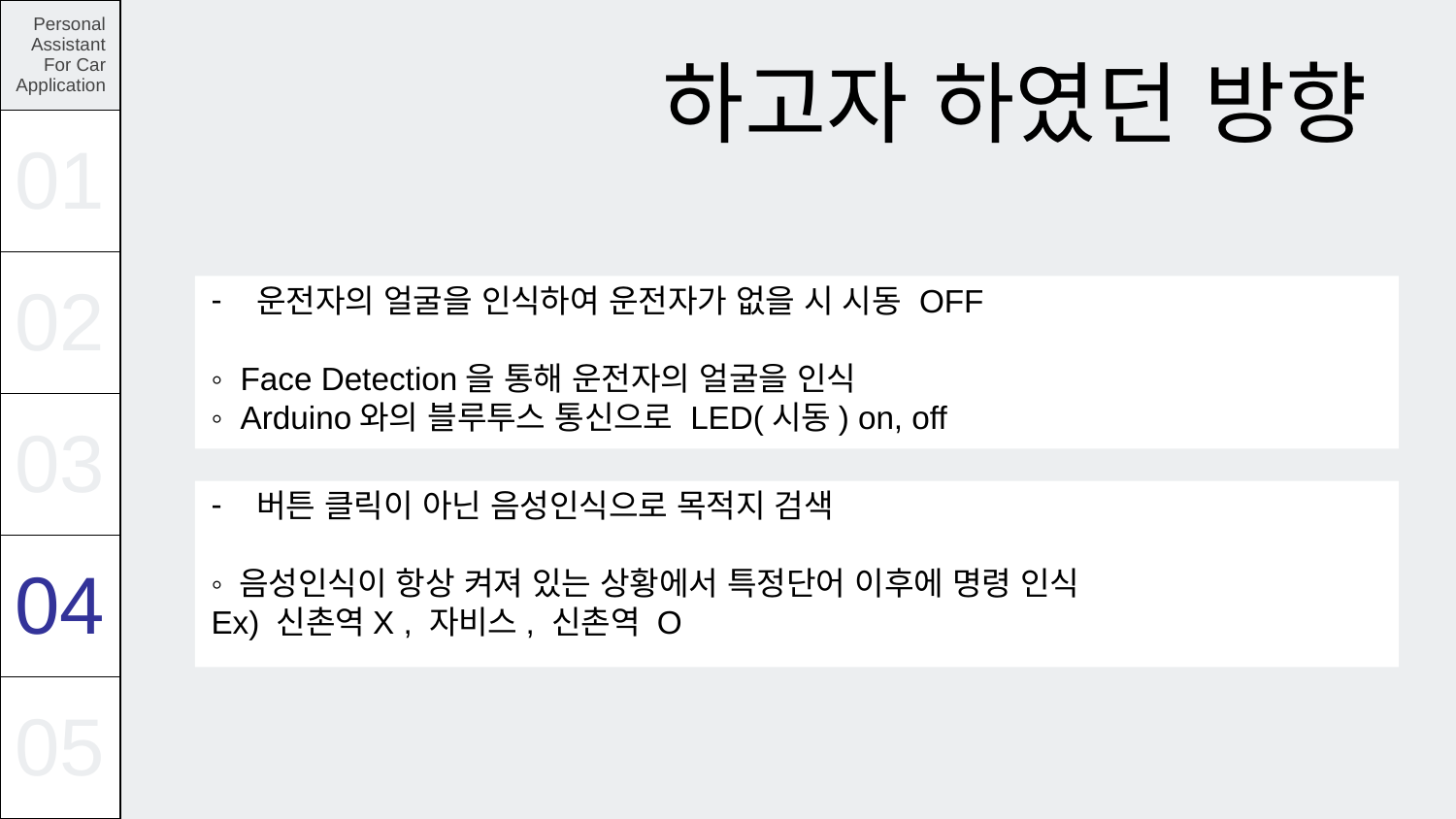

| Personal Assistant For Car Application |
| --- |
| 01 |
| 02 |
| 03 |
| 04 |
| 05 |
# 하고자 하였던 방향
운전자의 얼굴을 인식하여 운전자가 없을 시 시동 OFF

◦  Face Detection을 통해 운전자의 얼굴을 인식
◦  Arduino와의 블루투스 통신으로 LED(시동) on, off

버튼 클릭이 아닌 음성인식으로 목적지 검색

◦ 음성인식이 항상 켜져 있는 상황에서 특정단어 이후에 명령 인식
Ex) 신촌역X , 자비스, 신촌역 O